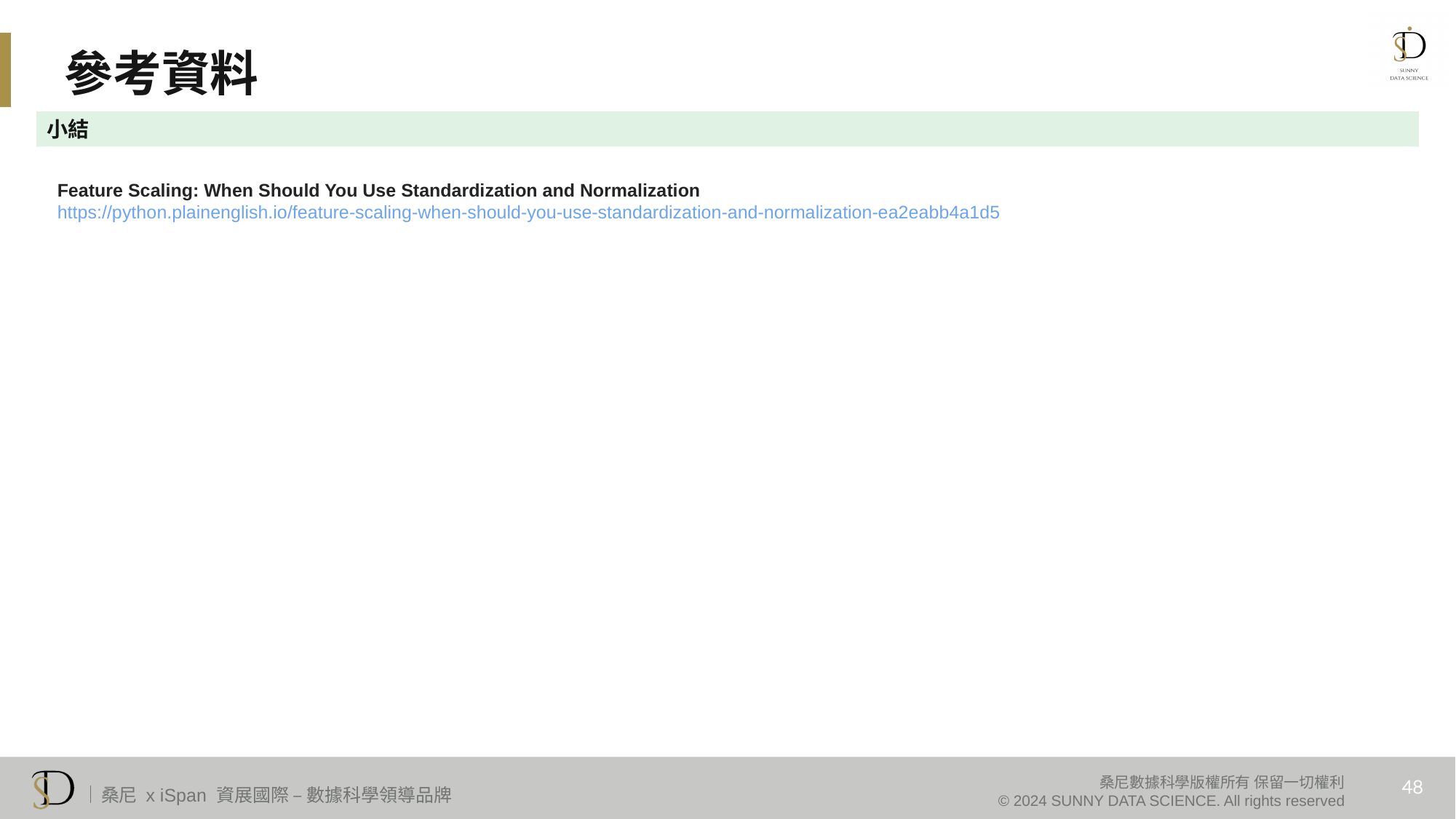

參考資料
小結
Feature Scaling: When Should You Use Standardization and Normalization
https://python.plainenglish.io/feature-scaling-when-should-you-use-standardization-and-normalization-ea2eabb4a1d5